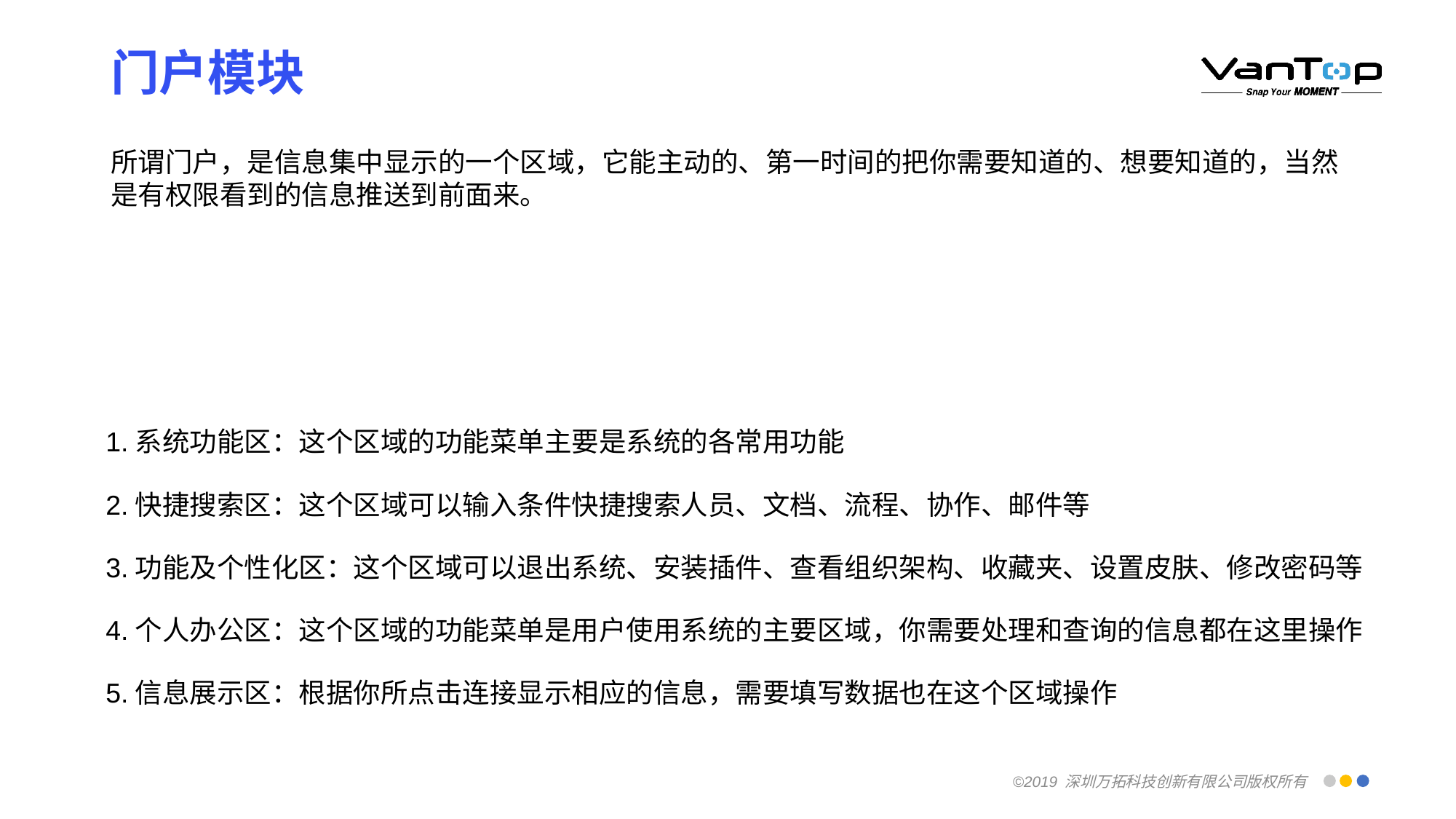

# 门户模块
所谓门户，是信息集中显示的一个区域，它能主动的、第一时间的把你需要知道的、想要知道的，当然是有权限看到的信息推送到前面来。

1.系统功能区：这个区域的功能菜单主要是系统的各常用功能
2.快捷搜索区：这个区域可以输入条件快捷搜索人员、文档、流程、协作、邮件等
3.功能及个性化区：这个区域可以退出系统、安装插件、查看组织架构、收藏夹、设置皮肤、修改密码等
4.个人办公区：这个区域的功能菜单是用户使用系统的主要区域，你需要处理和查询的信息都在这里操作
5.信息展示区：根据你所点击连接显示相应的信息，需要填写数据也在这个区域操作